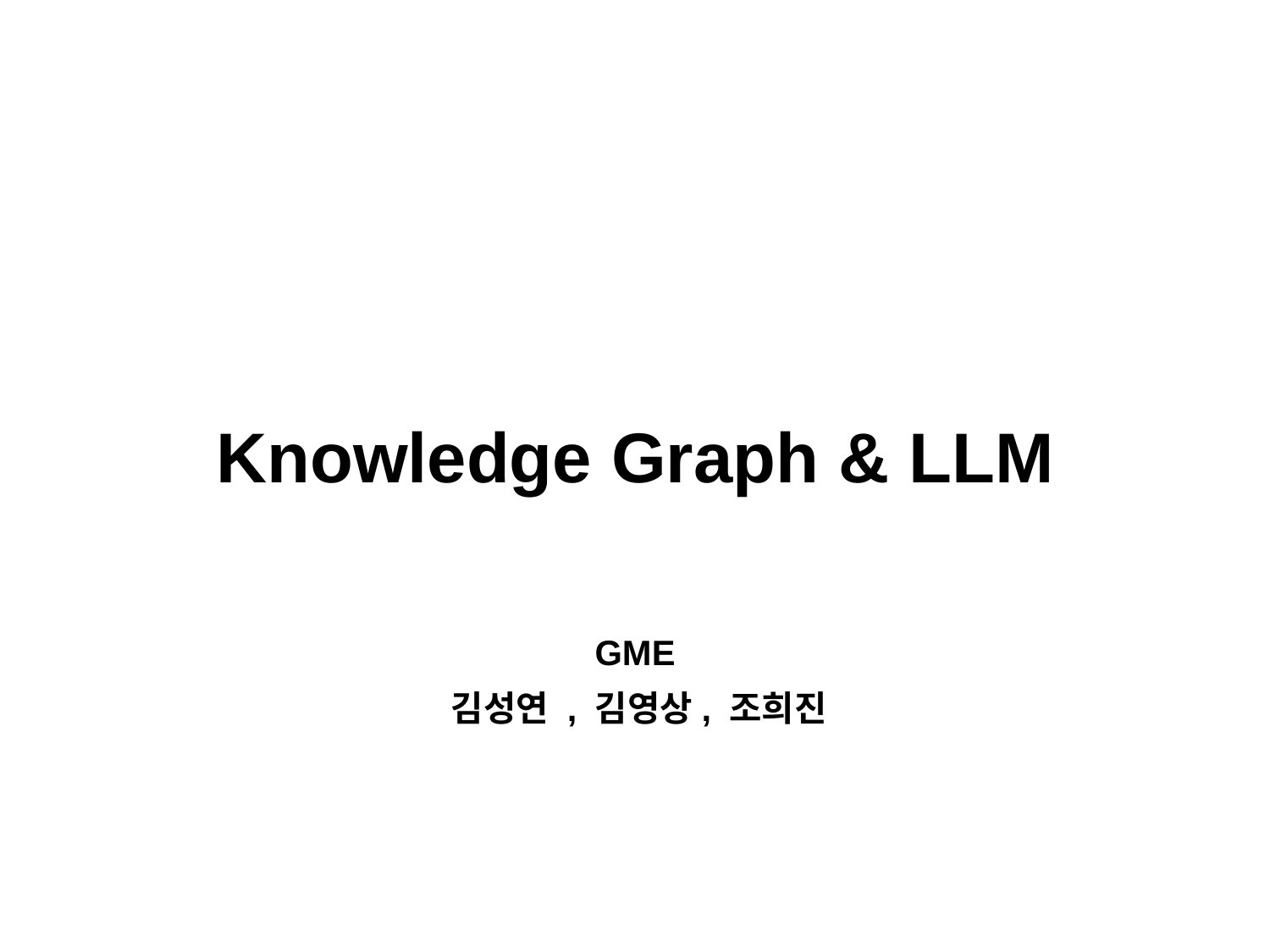

Knowledge Graph & LLM
GME
김성연 , 김영상, 조희진